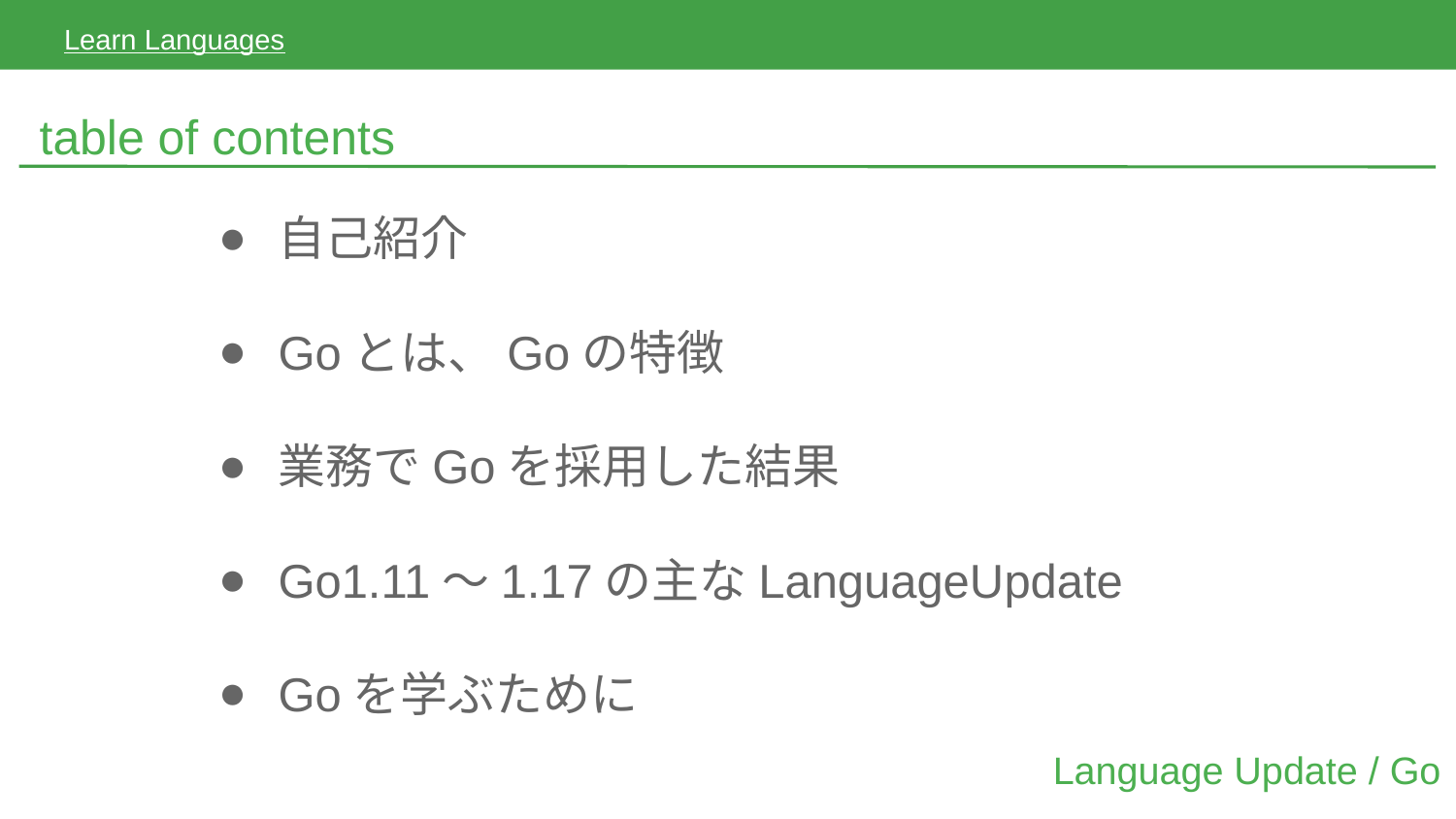

Learn Languages
# table of contents
自己紹介

Goとは、Goの特徴

業務でGoを採用した結果

Go1.11～1.17の主なLanguageUpdate

Goを学ぶために
Language Update / Go